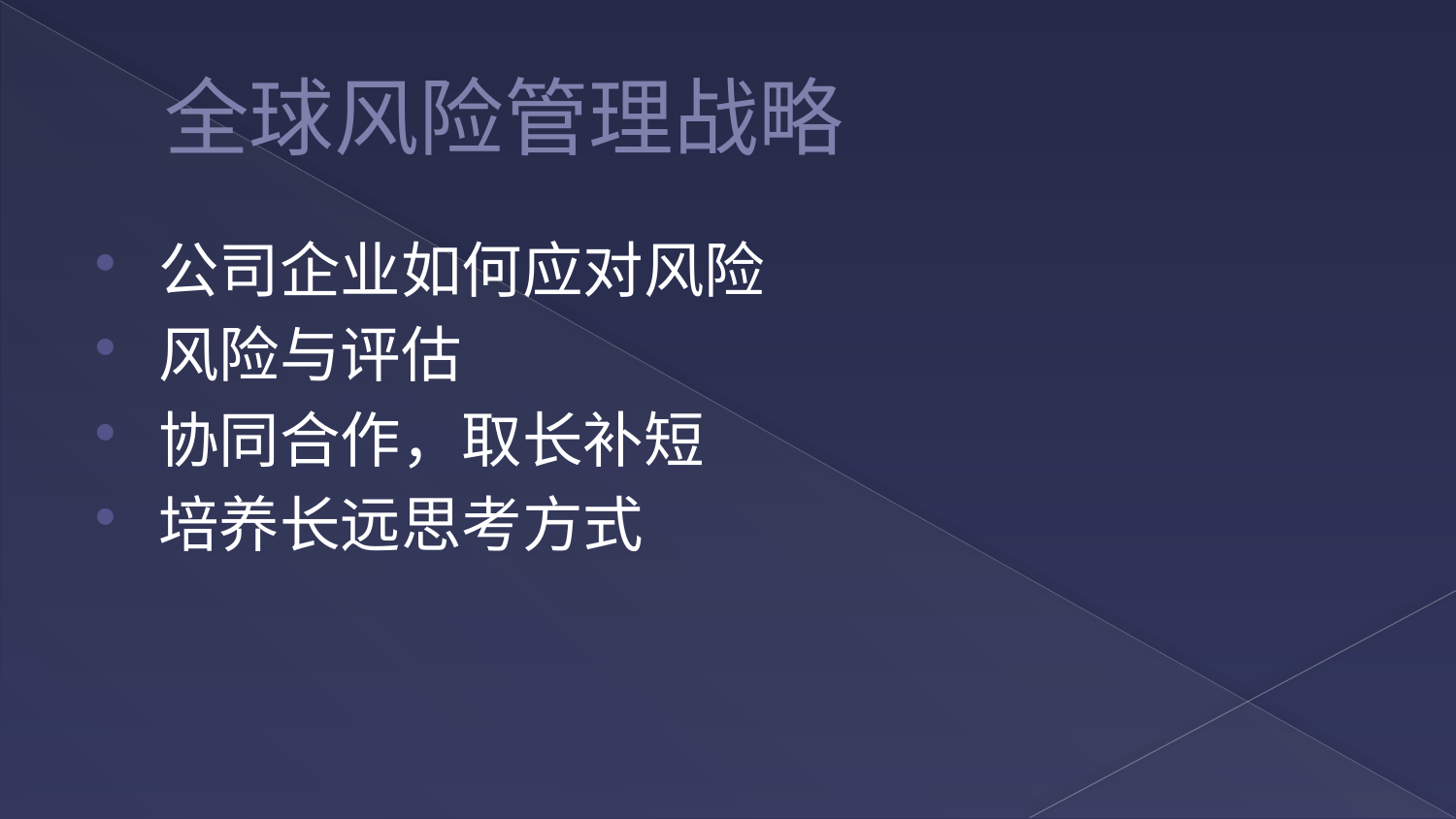

# 全球风险管理战略
公司企业如何应对风险
风险与评估
协同合作，取长补短
培养长远思考方式